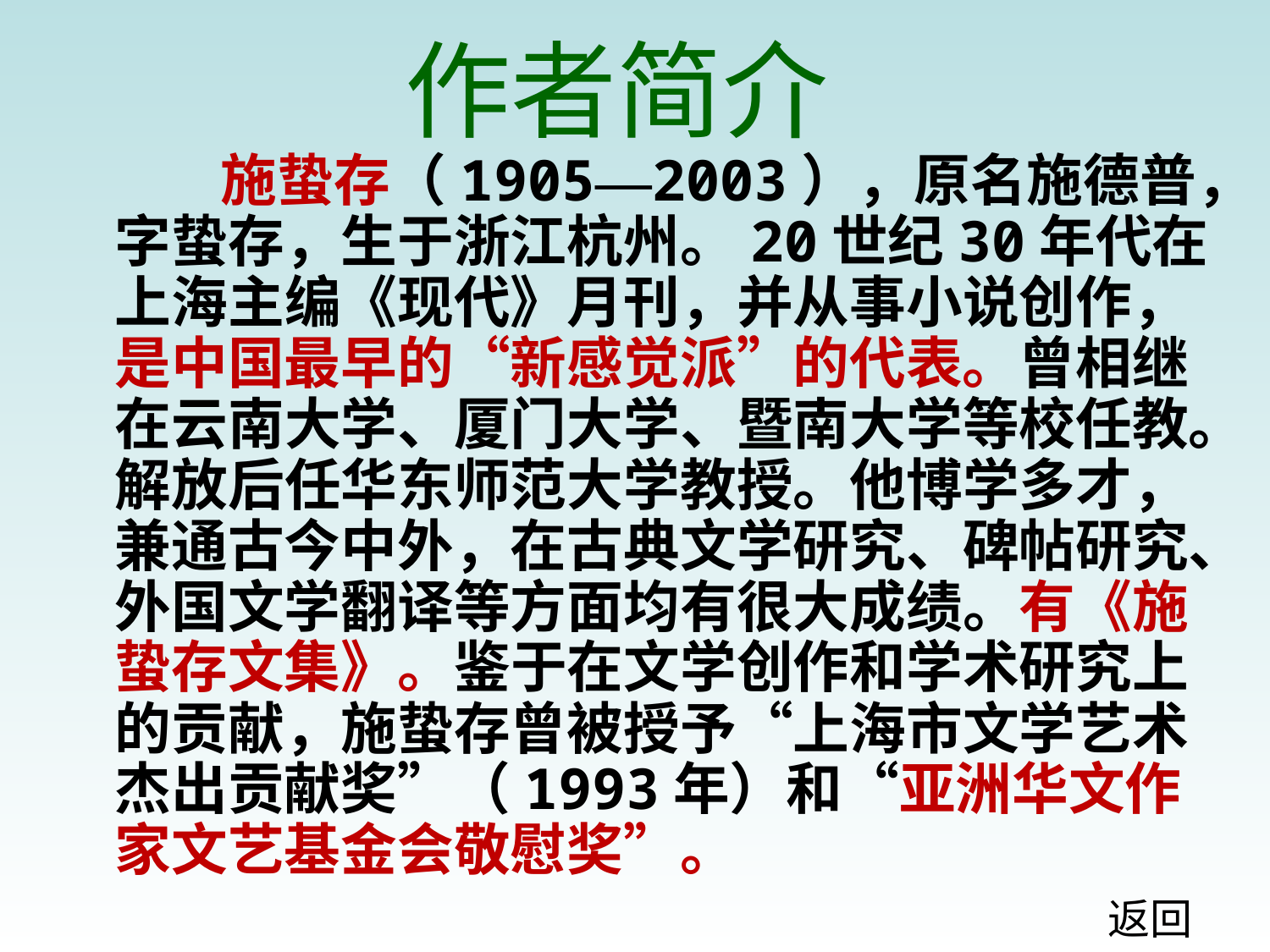

# 作者简介
           施蛰存（1905—2003），原名施德普，字蛰存，生于浙江杭州。20世纪30年代在上海主编《现代》月刊，并从事小说创作，是中国最早的“新感觉派”的代表。曾相继在云南大学、厦门大学、暨南大学等校任教。解放后任华东师范大学教授。他博学多才，兼通古今中外，在古典文学研究、碑帖研究、外国文学翻译等方面均有很大成绩。有《施蛰存文集》。鉴于在文学创作和学术研究上的贡献，施蛰存曾被授予“上海市文学艺术杰出贡献奖”（1993年）和“亚洲华文作家文艺基金会敬慰奖”。
返回